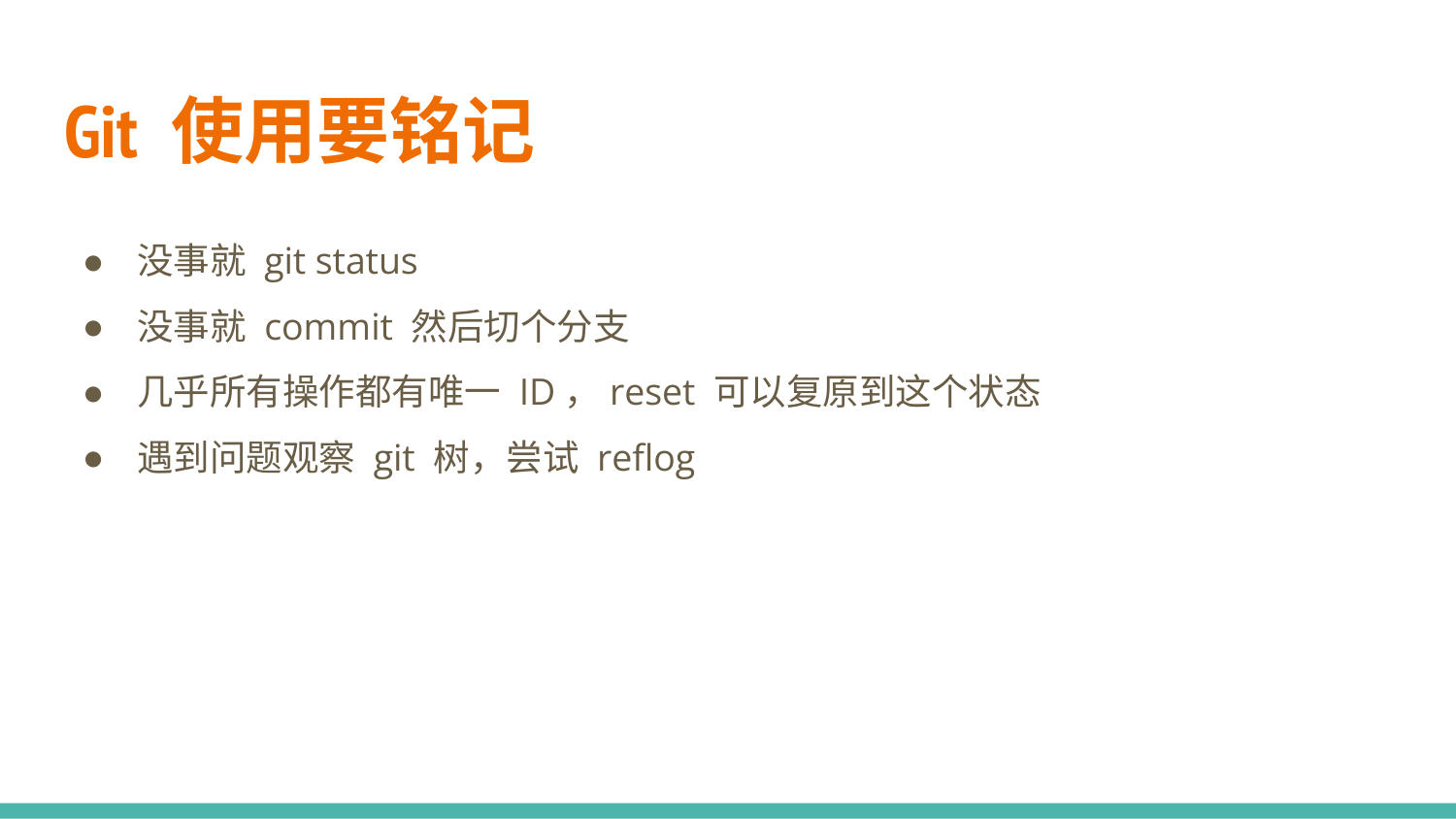

# Git 使用要铭记
没事就 git status
没事就 commit 然后切个分支
几乎所有操作都有唯一 ID，reset 可以复原到这个状态
遇到问题观察 git 树，尝试 reflog